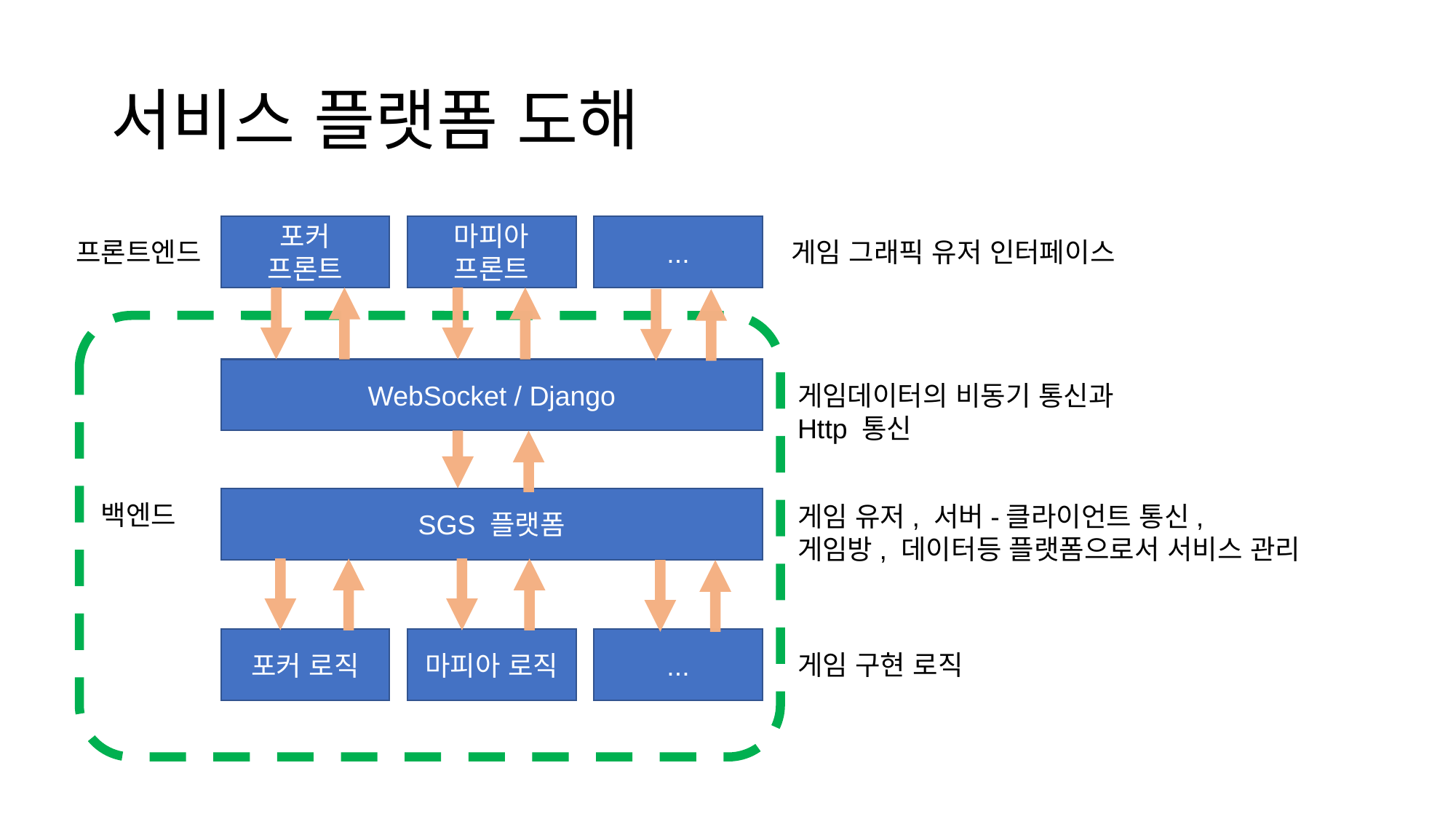

# 서비스 플랫폼 도해
포커
프론트
마피아
프론트
...
프론트엔드
게임 그래픽 유저 인터페이스

WebSocket / Django
게임데이터의 비동기 통신과
Http 통신
SGS 플랫폼
백엔드
게임 유저, 서버-클라이언트 통신,
게임방, 데이터등 플랫폼으로서 서비스 관리
포커 로직
마피아 로직
...
게임 구현 로직